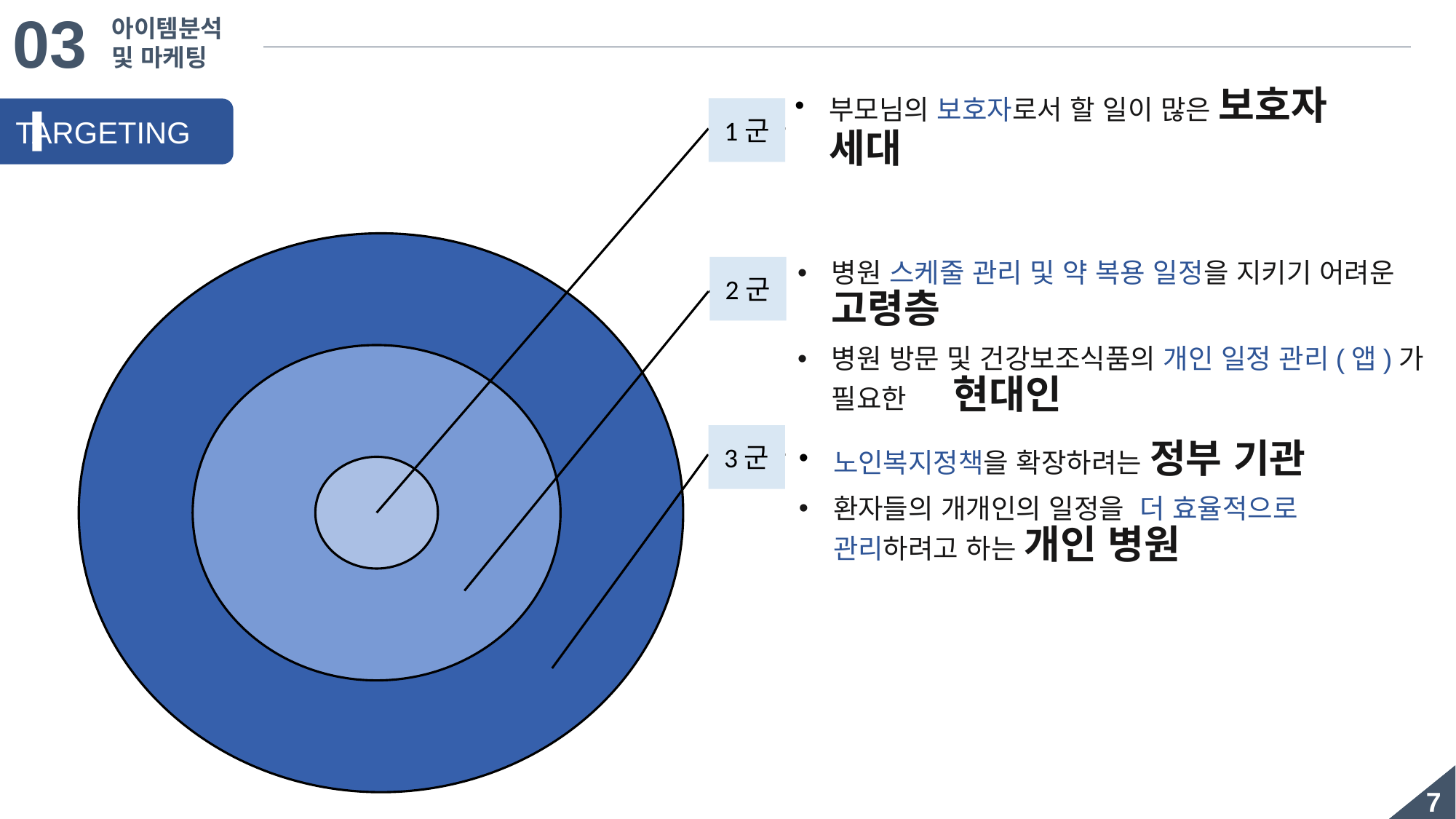

03
아이템분석
및 마케팅
부모님의 보호자로서 할 일이 많은 보호자 세대

병원 스케줄 관리 및 약 복용 일정을 지키기 어려운 고령층
병원 방문 및 건강보조식품의 개인 일정 관리(앱)가 필요한      현대인

노인복지정책을 확장하려는 정부 기관
환자들의 개개인의 일정을  더 효율적으로 관리하려고 하는 개인 병원

1군
TARGETINGjkj

2군
3군
7